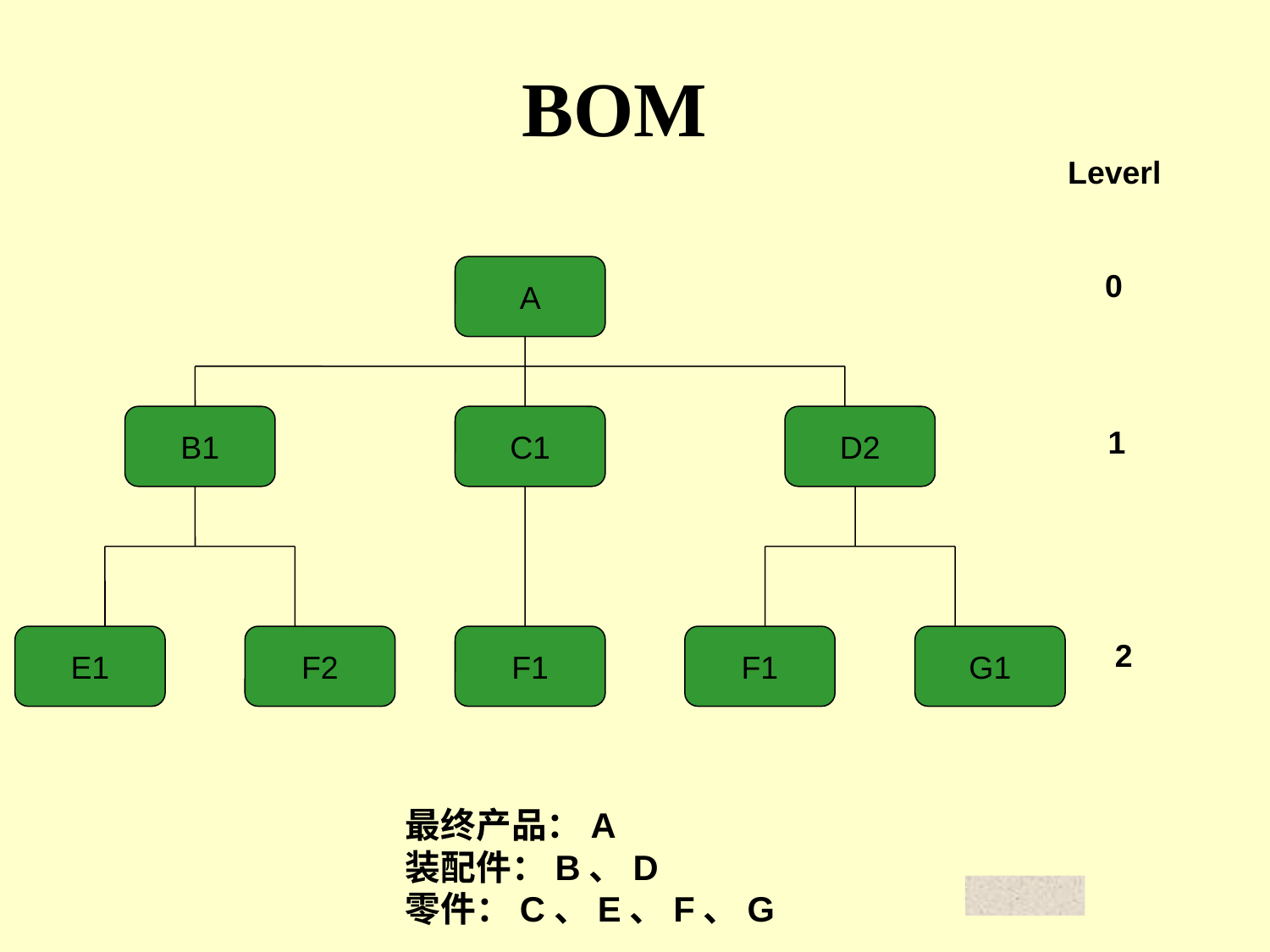

# BOM
Leverl
A
0

B1
C1
D2
1

E1
F2
F1
F1
G1
2
最终产品：A
装配件：B、D
零件：C、E、F、G